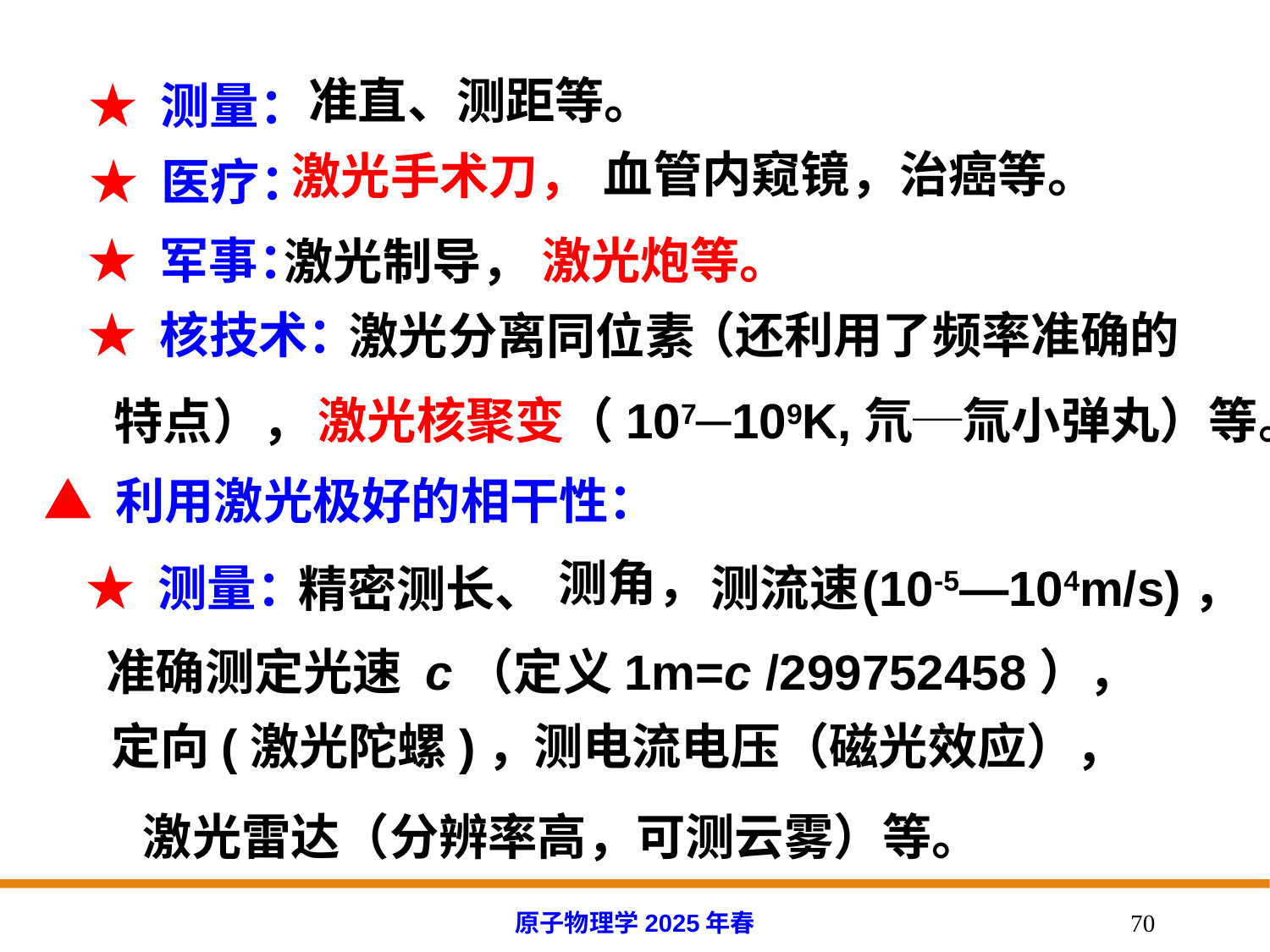

准直、测距等。
 ★ 测量：
血管内窥镜，治癌等。
激光手术刀，
★ 医疗：
激光炮等。
★ 军事：
激光制导，
★ 核技术：
（还利用了频率准确的
激光分离同位素
激光核聚变（107─109K,氘─氚小弹丸）等。
特点），
▲ 利用激光极好的相干性：
测角，
(10-5—104m/s)，
测流速
★ 测量：
精密测长、
准确测定光速 c（定义1m=c /299752458），
测电流电压（磁光效应），
定向(激光陀螺)，
激光雷达（分辨率高，可测云雾）等。
原子物理学2025年春
70